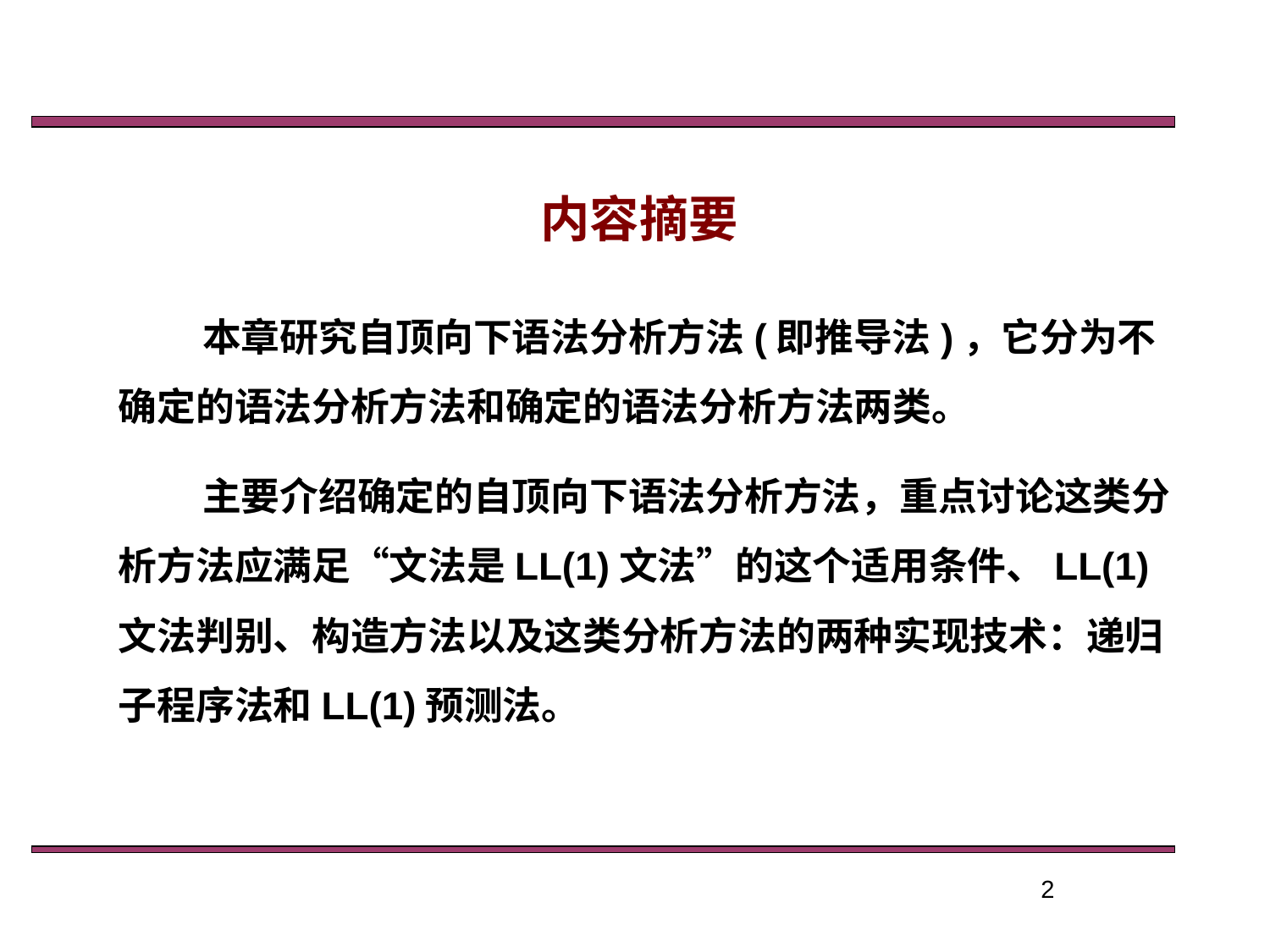

内容摘要
本章研究自顶向下语法分析方法(即推导法)，它分为不确定的语法分析方法和确定的语法分析方法两类。
主要介绍确定的自顶向下语法分析方法，重点讨论这类分析方法应满足“文法是LL(1)文法”的这个适用条件、LL(1) 文法判别、构造方法以及这类分析方法的两种实现技术：递归子程序法和LL(1)预测法。
2